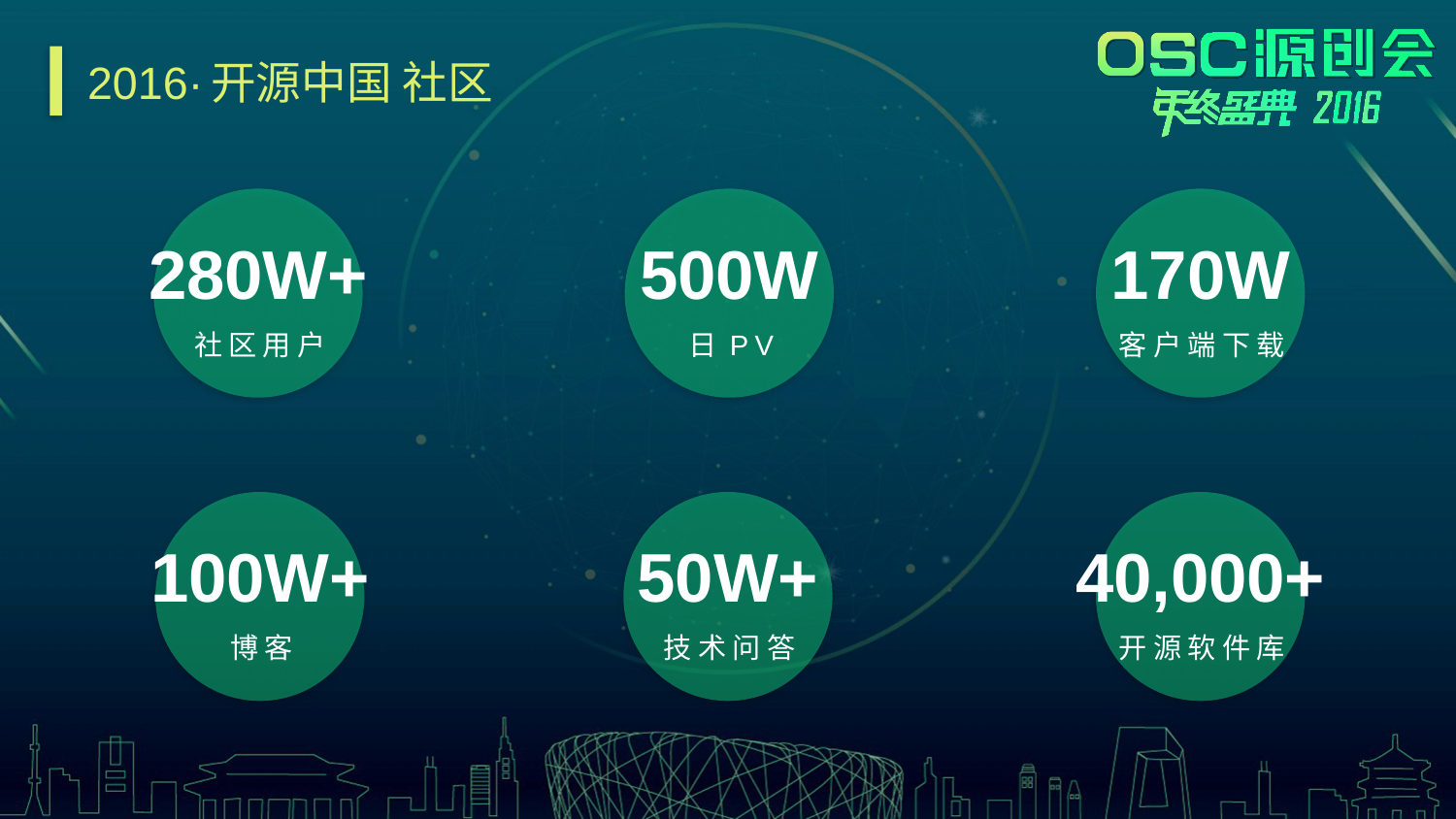

# 2016·开源中国 社区

280W+
社区用户

500W
日PV

170W
客户端下载

100W+
博客

50W+
技术问答

40,000+
开源软件库